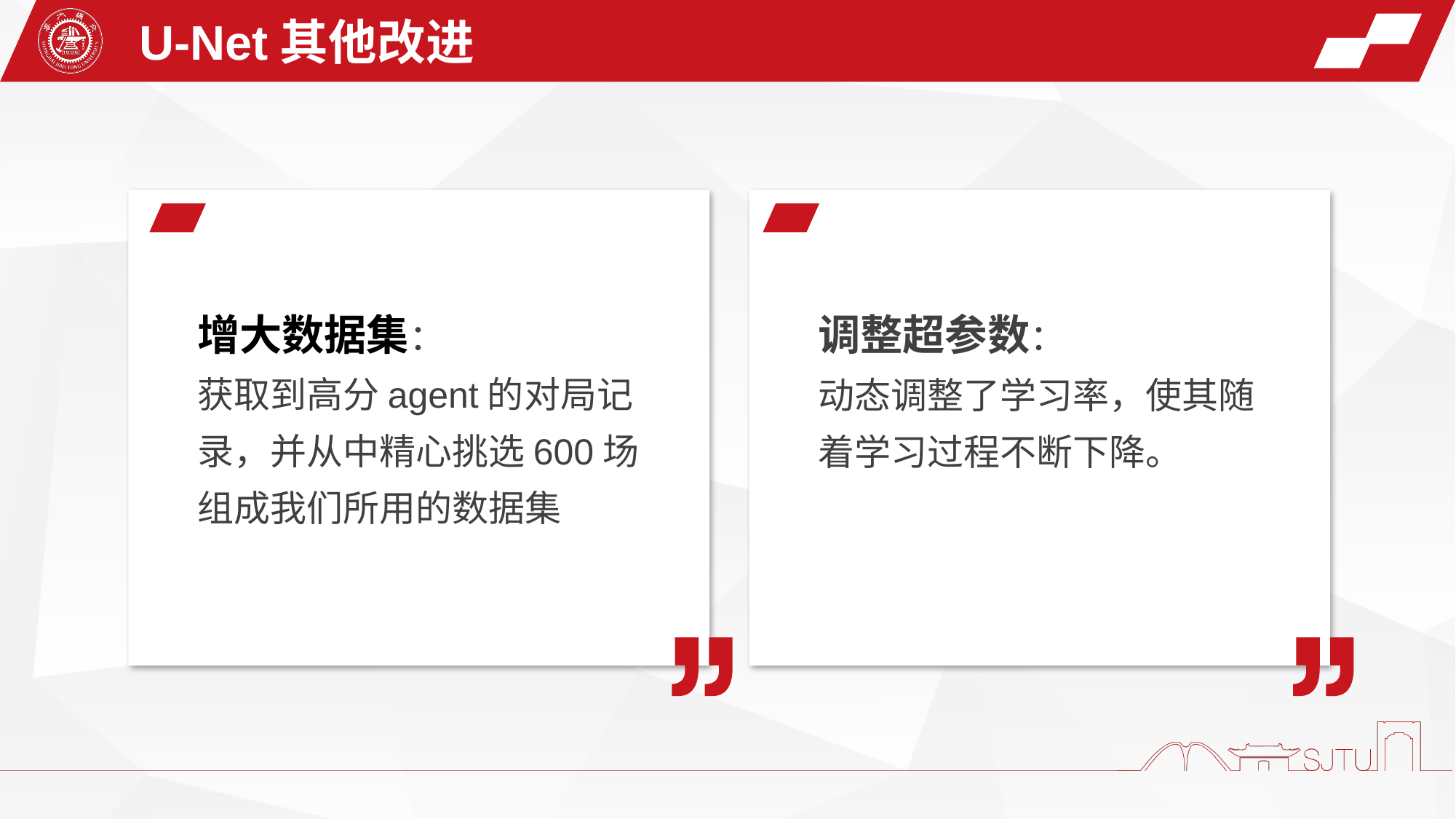

U-Net其他改进

增大数据集：
获取到高分agent的对局记录，并从中精心挑选600场组成我们所用的数据集
调整超参数：
动态调整了学习率，使其随着学习过程不断下降。